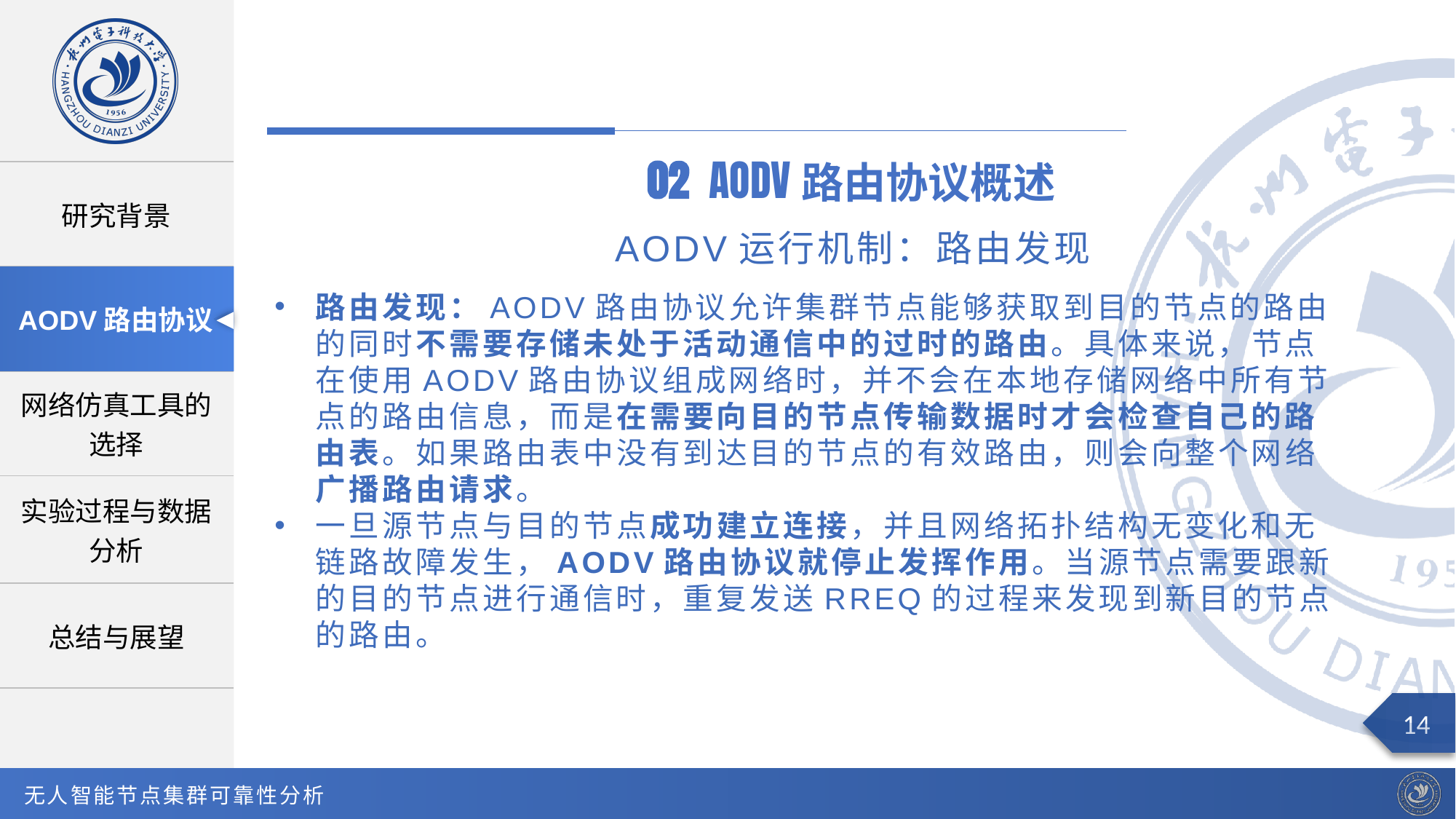

02  AODV路由协议概述
AODV运行机制：路由发现
路由发现：AODV路由协议允许集群节点能够获取到目的节点的路由的同时不需要存储未处于活动通信中的过时的路由。具体来说，节点在使用AODV路由协议组成网络时，并不会在本地存储网络中所有节点的路由信息，而是在需要向目的节点传输数据时才会检查自己的路由表。如果路由表中没有到达目的节点的有效路由，则会向整个网络广播路由请求。
一旦源节点与目的节点成功建立连接，并且网络拓扑结构无变化和无链路故障发生，AODV路由协议就停止发挥作用。当源节点需要跟新的目的节点进行通信时，重复发送RREQ的过程来发现到新目的节点的路由。